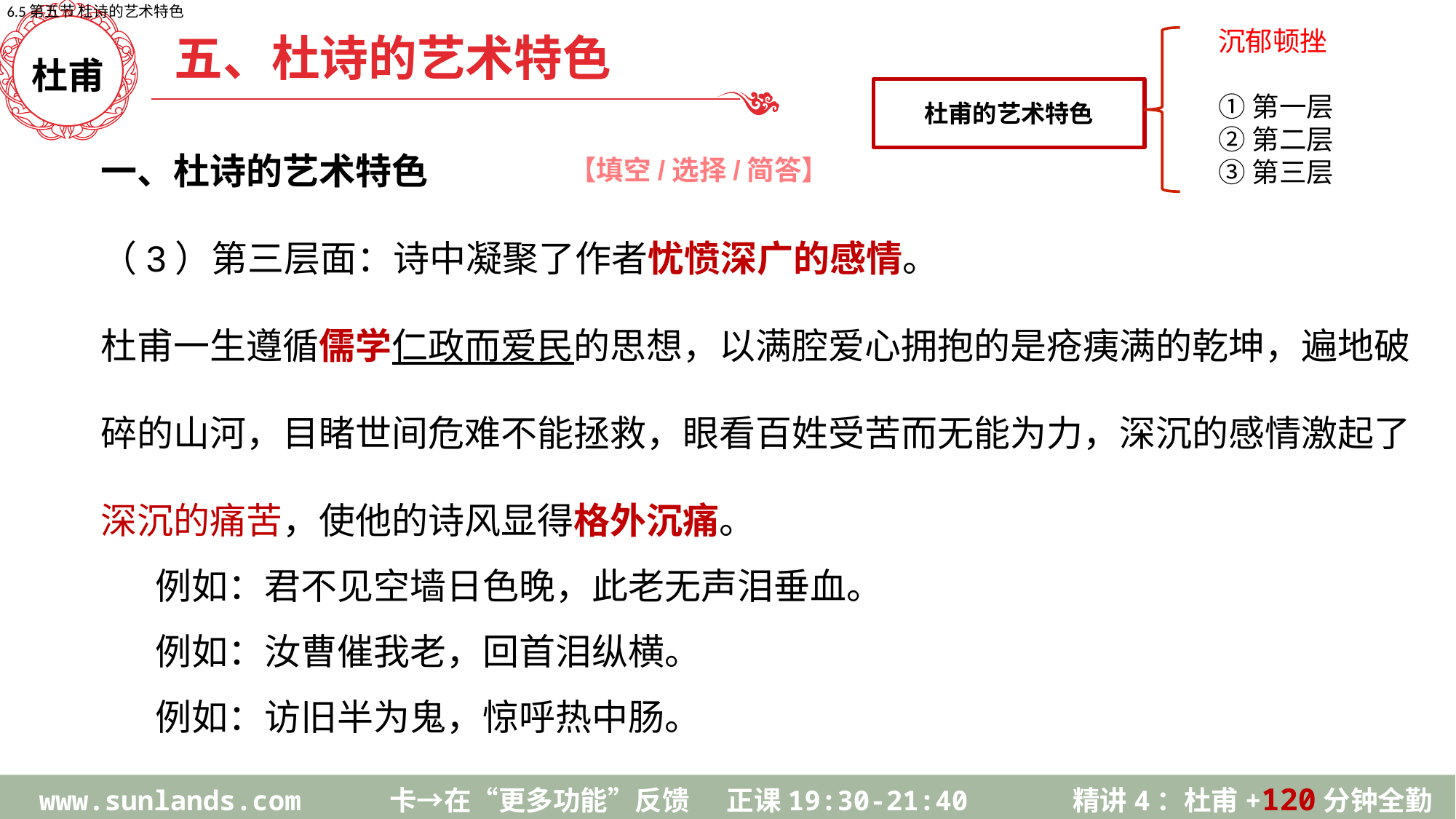

6.5第五节 杜诗的艺术特色

沉郁顿挫

①第一层
②第二层
③第三层

五、杜诗的艺术特色

杜甫的艺术特色
杜甫

一、杜诗的艺术特色
（3）第三层面：诗中凝聚了作者忧愤深广的感情。
杜甫一生遵循儒学仁政而爱民的思想，以满腔爱心拥抱的是疮痍满的乾坤，遍地破碎的山河，目睹世间危难不能拯救，眼看百姓受苦而无能为力，深沉的感情激起了深沉的痛苦，使他的诗风显得格外沉痛。
例如：君不见空墙日色晚，此老无声泪垂血。
例如：汝曹催我老，回首泪纵横。
例如：访旧半为鬼，惊呼热中肠。

【填空/选择/简答】